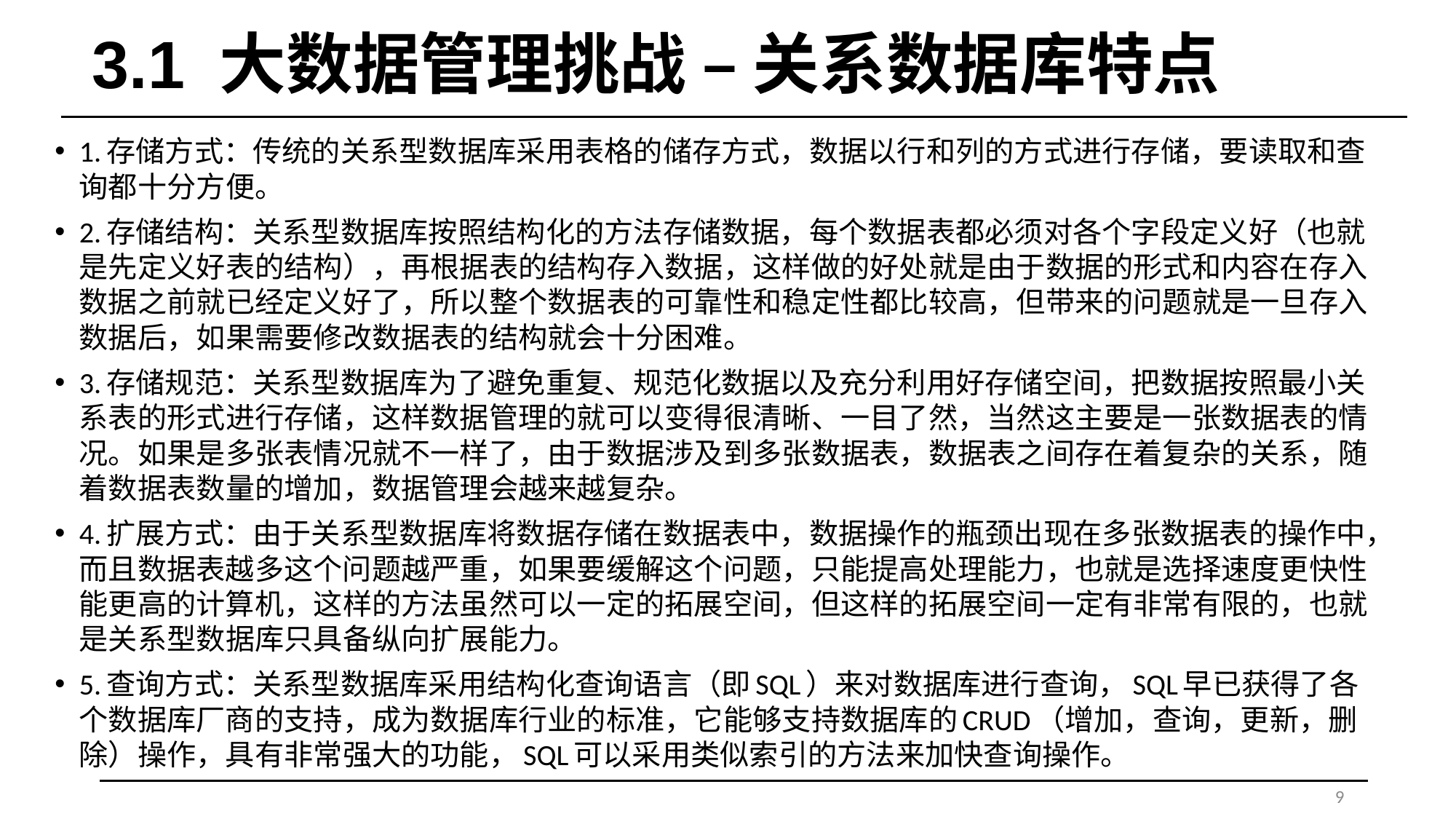

# 3.1 大数据管理挑战 – 关系数据库特点
1.存储方式：传统的关系型数据库采用表格的储存方式，数据以行和列的方式进行存储，要读取和查询都十分方便。
2.存储结构：关系型数据库按照结构化的方法存储数据，每个数据表都必须对各个字段定义好（也就是先定义好表的结构），再根据表的结构存入数据，这样做的好处就是由于数据的形式和内容在存入数据之前就已经定义好了，所以整个数据表的可靠性和稳定性都比较高，但带来的问题就是一旦存入数据后，如果需要修改数据表的结构就会十分困难。
3.存储规范：关系型数据库为了避免重复、规范化数据以及充分利用好存储空间，把数据按照最小关系表的形式进行存储，这样数据管理的就可以变得很清晰、一目了然，当然这主要是一张数据表的情况。如果是多张表情况就不一样了，由于数据涉及到多张数据表，数据表之间存在着复杂的关系，随着数据表数量的增加，数据管理会越来越复杂。
4.扩展方式：由于关系型数据库将数据存储在数据表中，数据操作的瓶颈出现在多张数据表的操作中，而且数据表越多这个问题越严重，如果要缓解这个问题，只能提高处理能力，也就是选择速度更快性能更高的计算机，这样的方法虽然可以一定的拓展空间，但这样的拓展空间一定有非常有限的，也就是关系型数据库只具备纵向扩展能力。
5.查询方式：关系型数据库采用结构化查询语言（即SQL）来对数据库进行查询，SQL早已获得了各个数据库厂商的支持，成为数据库行业的标准，它能够支持数据库的CRUD（增加，查询，更新，删除）操作，具有非常强大的功能，SQL可以采用类似索引的方法来加快查询操作。
9